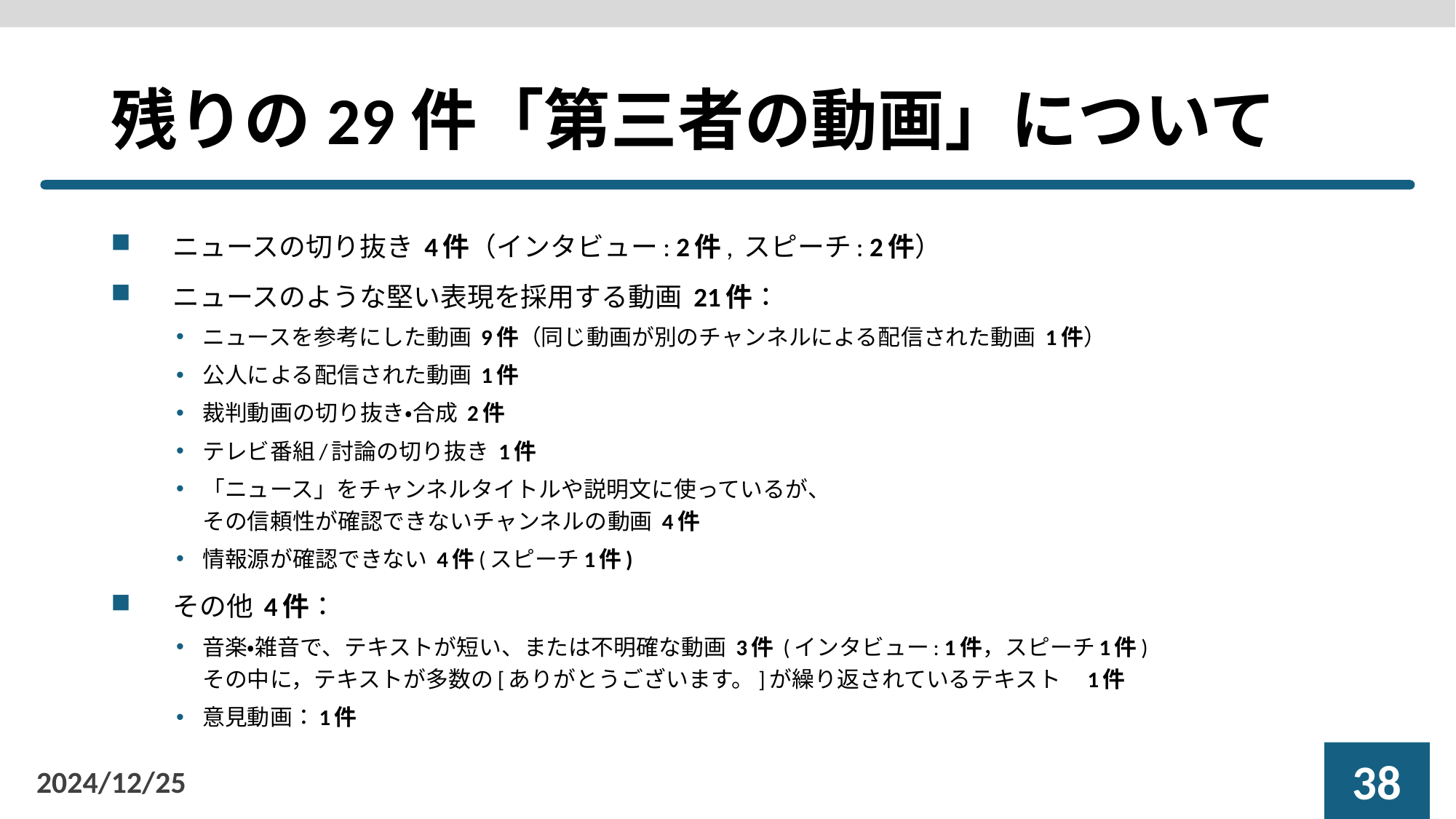

# 残りの29件「第三者の動画」について

ニュースの切り抜き 4件（インタビュー: 2件, スピーチ: 2件）
ニュースのような堅い表現を採用する動画 21件：
ニュースを参考にした動画 9件（同じ動画が別のチャンネルによる配信された動画 1件）
公人による配信された動画 1件
裁判動画の切り抜き・合成 2件
テレビ番組/討論の切り抜き 1件
「ニュース」をチャンネルタイトルや説明文に使っているが、
その信頼性が確認できないチャンネルの動画 4件
情報源が確認できない 4件(スピーチ1件)
その他 4件：
音楽・雑音で、テキストが短い、または不明確な動画 3件 (インタビュー: 1件，スピーチ1件)
その中に，テキストが多数の[ありがとうございます。]が繰り返されているテキスト　1件
意見動画：1件
38
2024/12/25